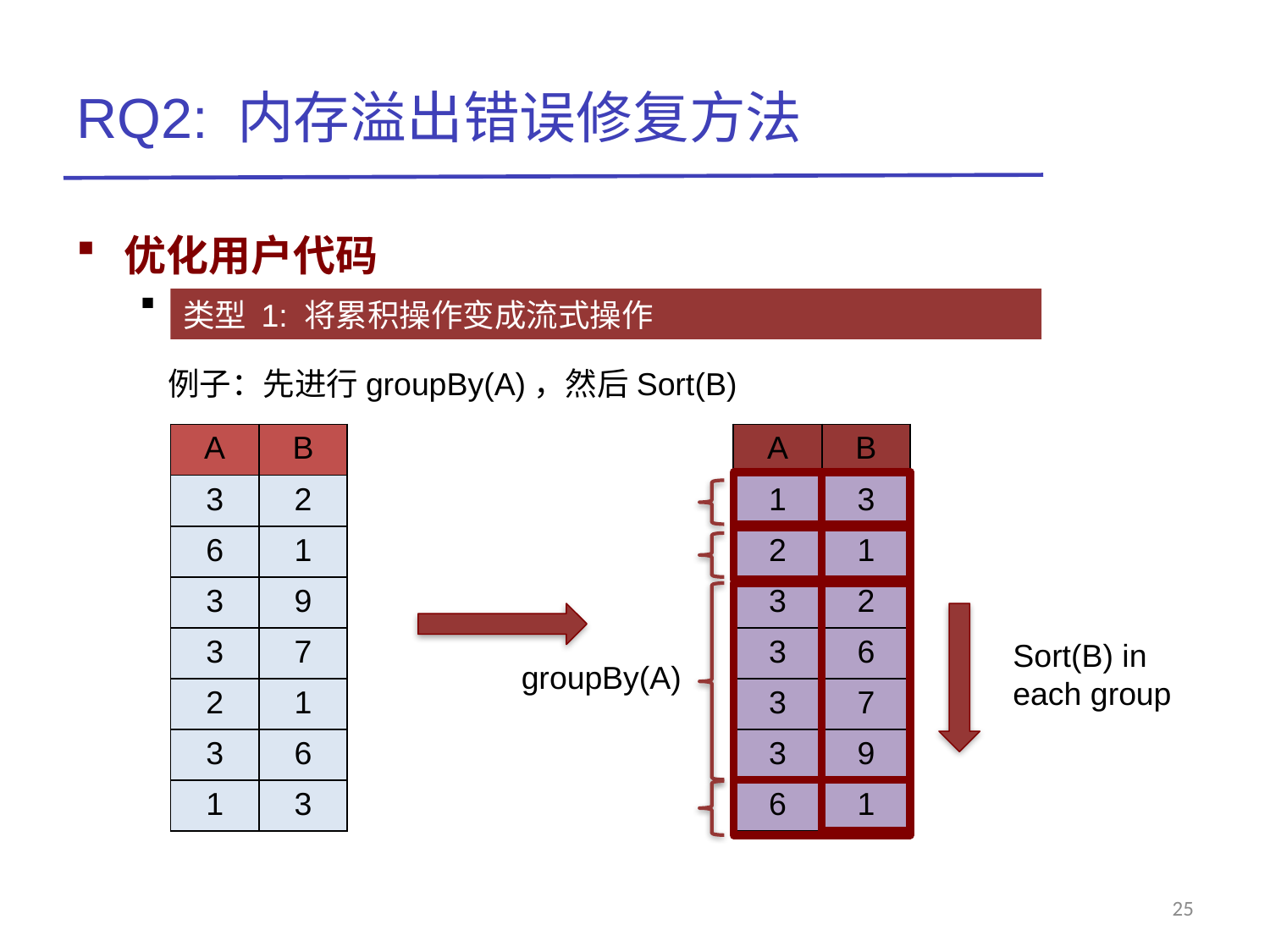

# RQ2: 内存溢出错误修复方法
优化用户代码
Lower framework buffer size

类型 1: 将累积操作变成流式操作
例子：先进行groupBy(A)，然后Sort(B)
| A | B |
| --- | --- |
| 3 | 2 |
| 6 | 1 |
| 3 | 9 |
| 3 | 7 |
| 2 | 1 |
| 3 | 6 |
| 1 | 3 |
| A | B |
| --- | --- |
| 1 | 3 |
| 2 | 1 |
| 3 | 2 |
| 3 | 6 |
| 3 | 7 |
| 3 | 9 |
| 6 | 1 |

Sort(B) in each group
groupBy(A)

25